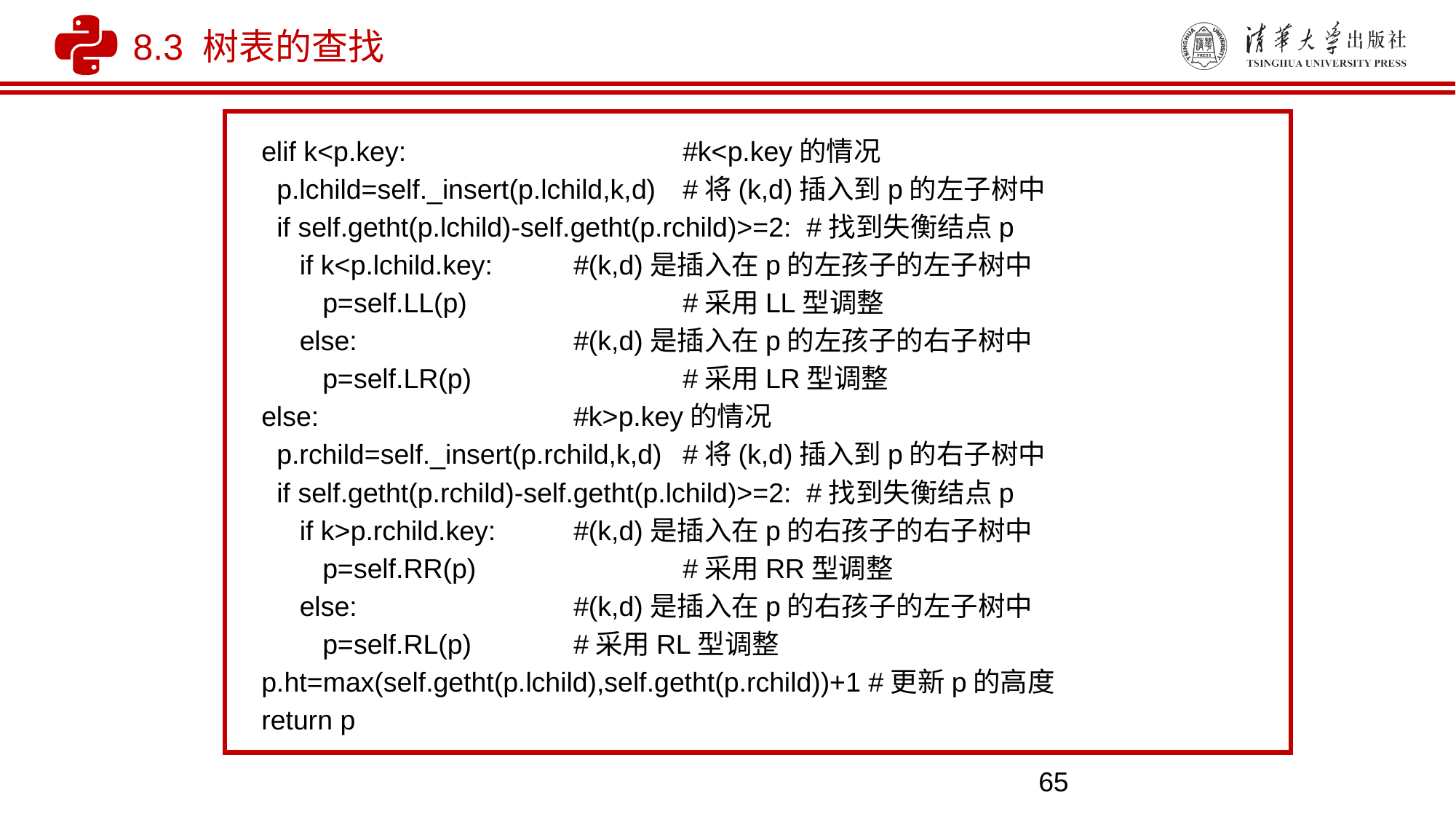

8.3 树表的查找
  elif k<p.key:                         	#k<p.key的情况
    p.lchild=self._insert(p.lchild,k,d) 	#将(k,d)插入到p的左子树中
    if self.getht(p.lchild)-self.getht(p.rchild)>=2:  #找到失衡结点p
       if k<p.lchild.key:          	#(k,d)是插入在p的左孩子的左子树中
          p=self.LL(p)                	#采用LL型调整
       else:                       	#(k,d)是插入在p的左孩子的右子树中
          p=self.LR(p)              	#采用LR型调整
  else:                            	#k>p.key的情况
    p.rchild=self._insert(p.rchild,k,d) 	#将(k,d)插入到p的右子树中
    if self.getht(p.rchild)-self.getht(p.lchild)>=2:  #找到失衡结点p
       if k>p.rchild.key:          	#(k,d)是插入在p的右孩子的右子树中
          p=self.RR(p)             	#采用RR型调整
       else:                       	#(k,d)是插入在p的右孩子的左子树中
          p=self.RL(p)             	#采用RL型调整
  p.ht=max(self.getht(p.lchild),self.getht(p.rchild))+1 #更新p的高度
  return p
65